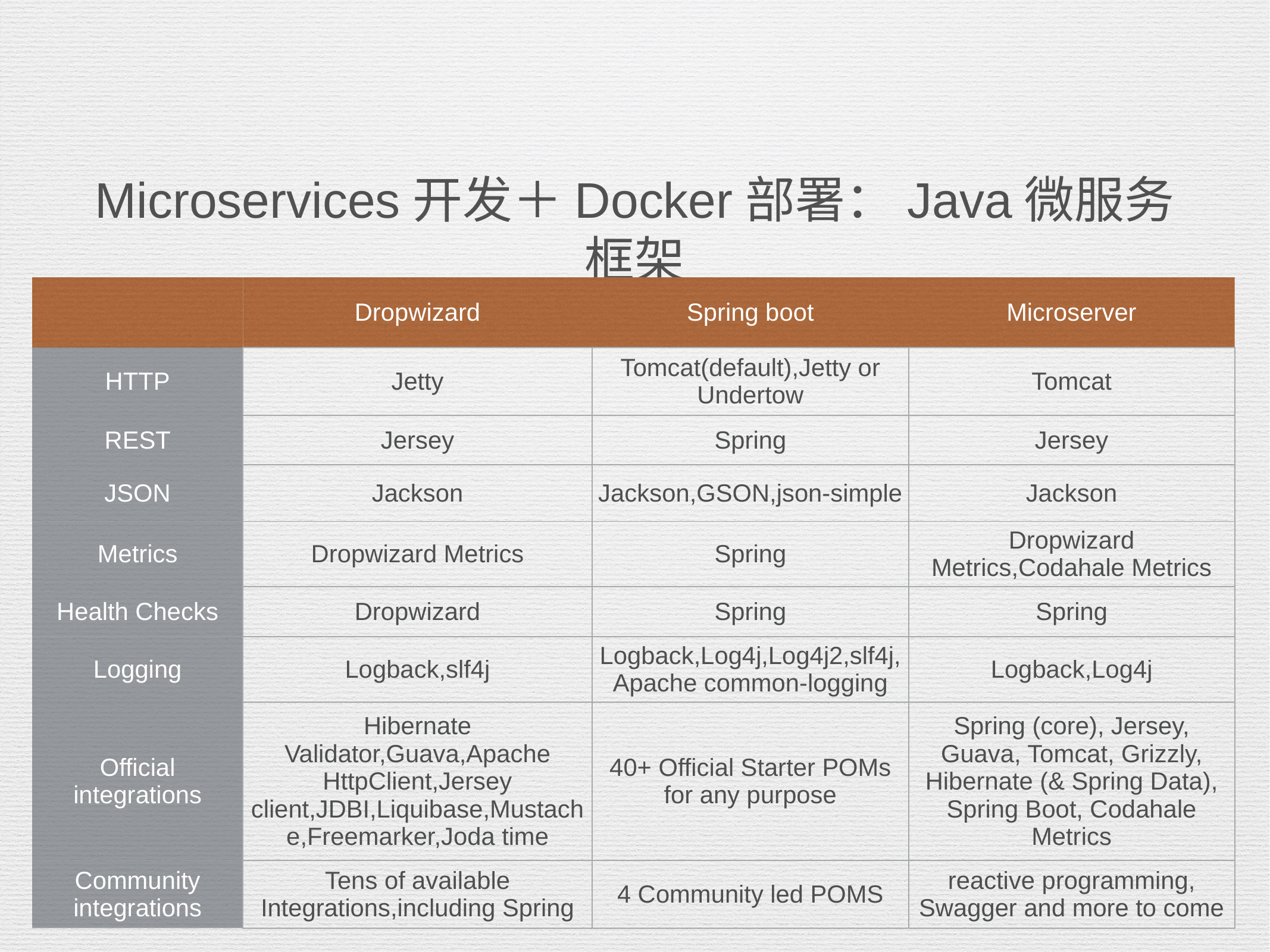

# Microservices开发＋Docker部署：Java微服务框架
|  | Dropwizard | Spring boot | Microserver |
| --- | --- | --- | --- |
| HTTP | Jetty | Tomcat(default),Jetty or Undertow | Tomcat |
| REST | Jersey | Spring | Jersey |
| JSON | Jackson | Jackson,GSON,json-simple | Jackson |
| Metrics | Dropwizard Metrics | Spring | Dropwizard Metrics,Codahale Metrics |
| Health Checks | Dropwizard | Spring | Spring |
| Logging | Logback,slf4j | Logback,Log4j,Log4j2,slf4j,Apache common-logging | Logback,Log4j |
| Official integrations | Hibernate Validator,Guava,Apache HttpClient,Jersey client,JDBI,Liquibase,Mustache,Freemarker,Joda time | 40+ Official Starter POMs for any purpose | Spring (core), Jersey, Guava, Tomcat, Grizzly, Hibernate (& Spring Data), Spring Boot, Codahale Metrics |
| Community integrations | Tens of available Integrations,including Spring | 4 Community led POMS | reactive programming, Swagger and more to come |